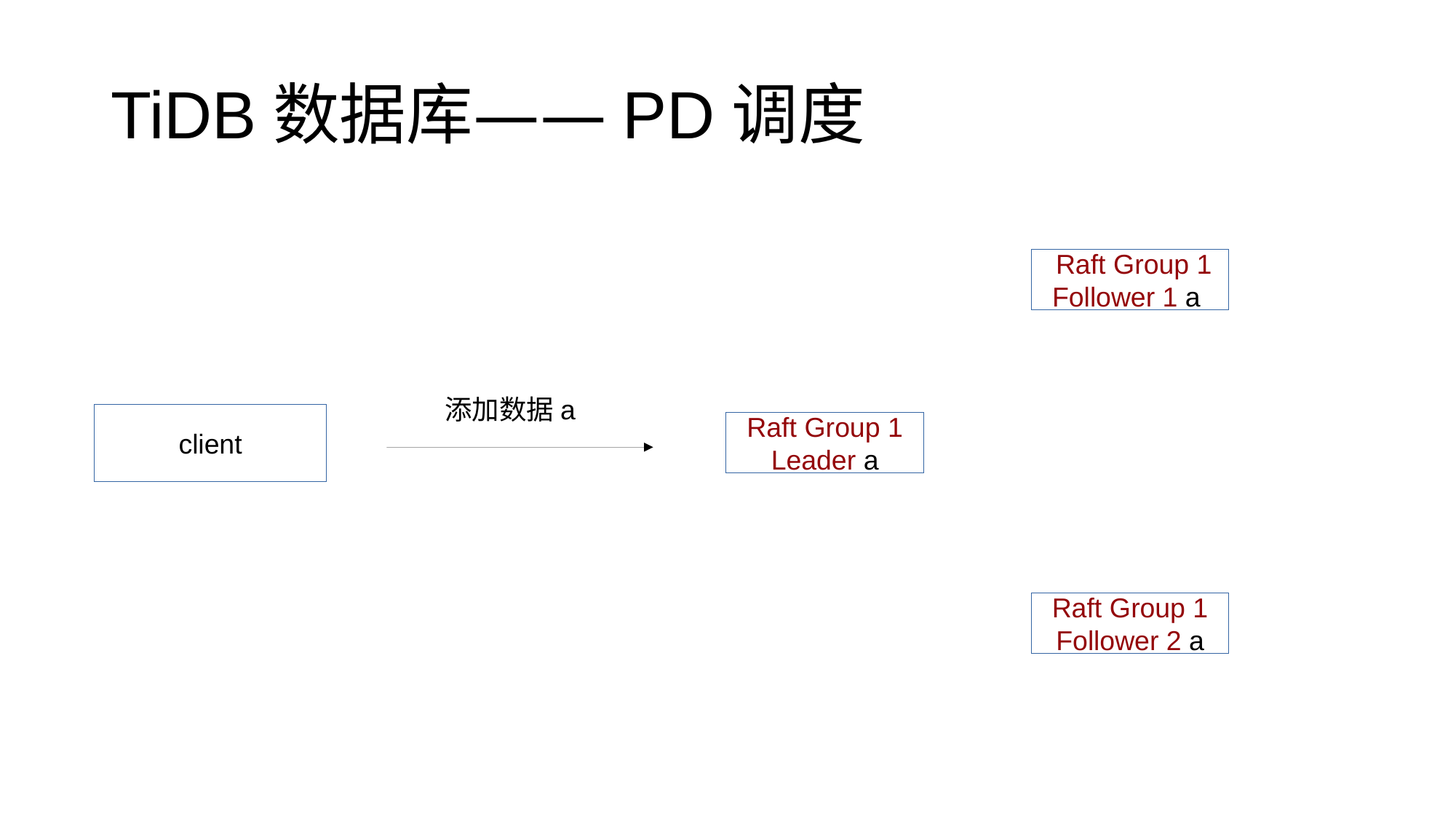

TiDB数据库——PD调度
 Raft Group 1
Follower 1 a
添加数据a
client
Raft Group 1
Leader a

Raft Group 1
Follower 2 a